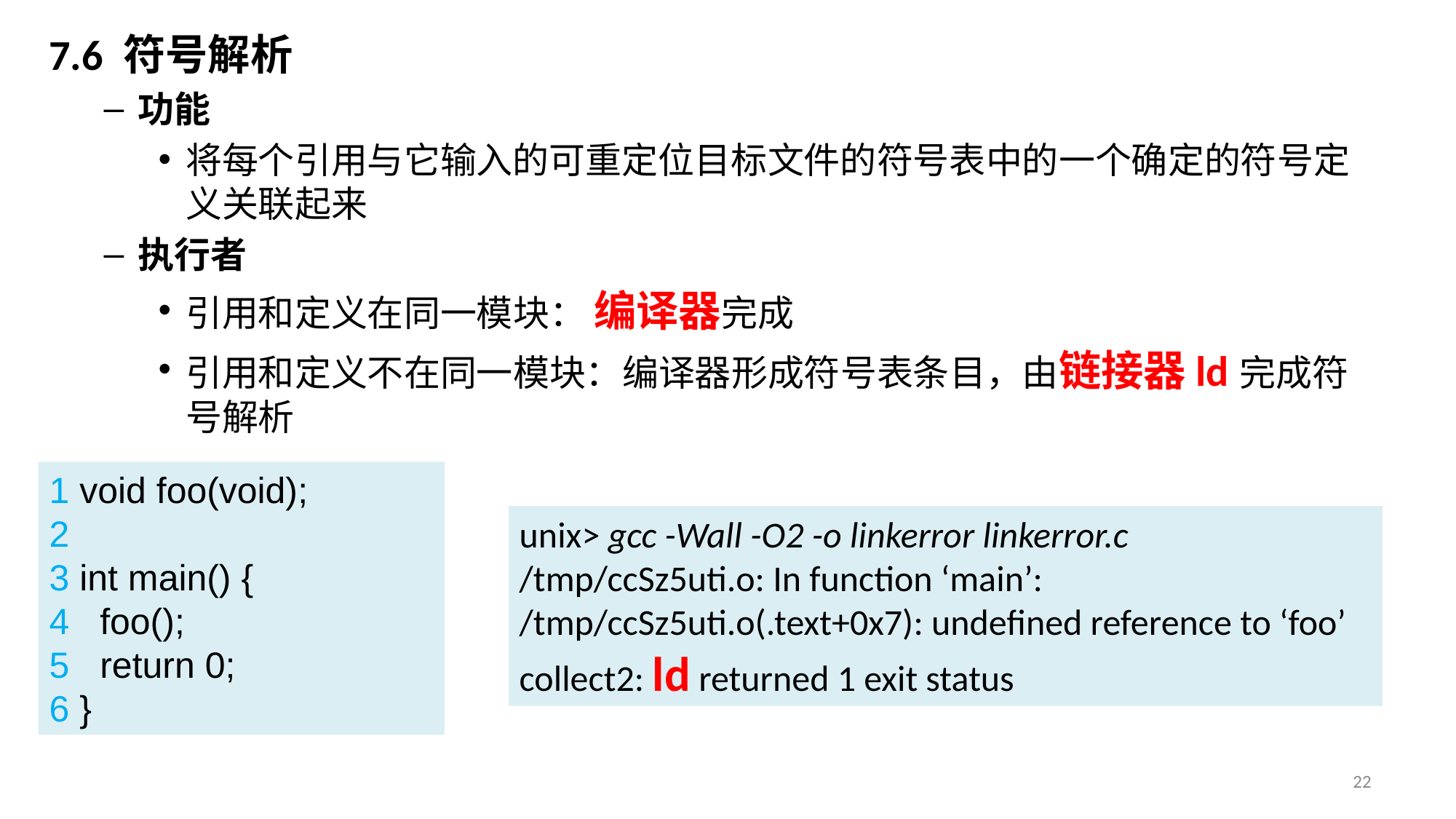

7.6 符号解析
功能
将每个引用与它输入的可重定位目标文件的符号表中的一个确定的符号定义关联起来
执行者
引用和定义在同一模块： 编译器完成
引用和定义不在同一模块：编译器形成符号表条目，由链接器ld完成符号解析
1 void foo(void);
2
3 int main() {
4   foo();
5   return 0;
6 }
unix> gcc -Wall -O2 -o linkerror linkerror.c
/tmp/ccSz5uti.o: In function ‘main’:
/tmp/ccSz5uti.o(.text+0x7): undefined reference to ‘foo’
collect2: ld returned 1 exit status
22